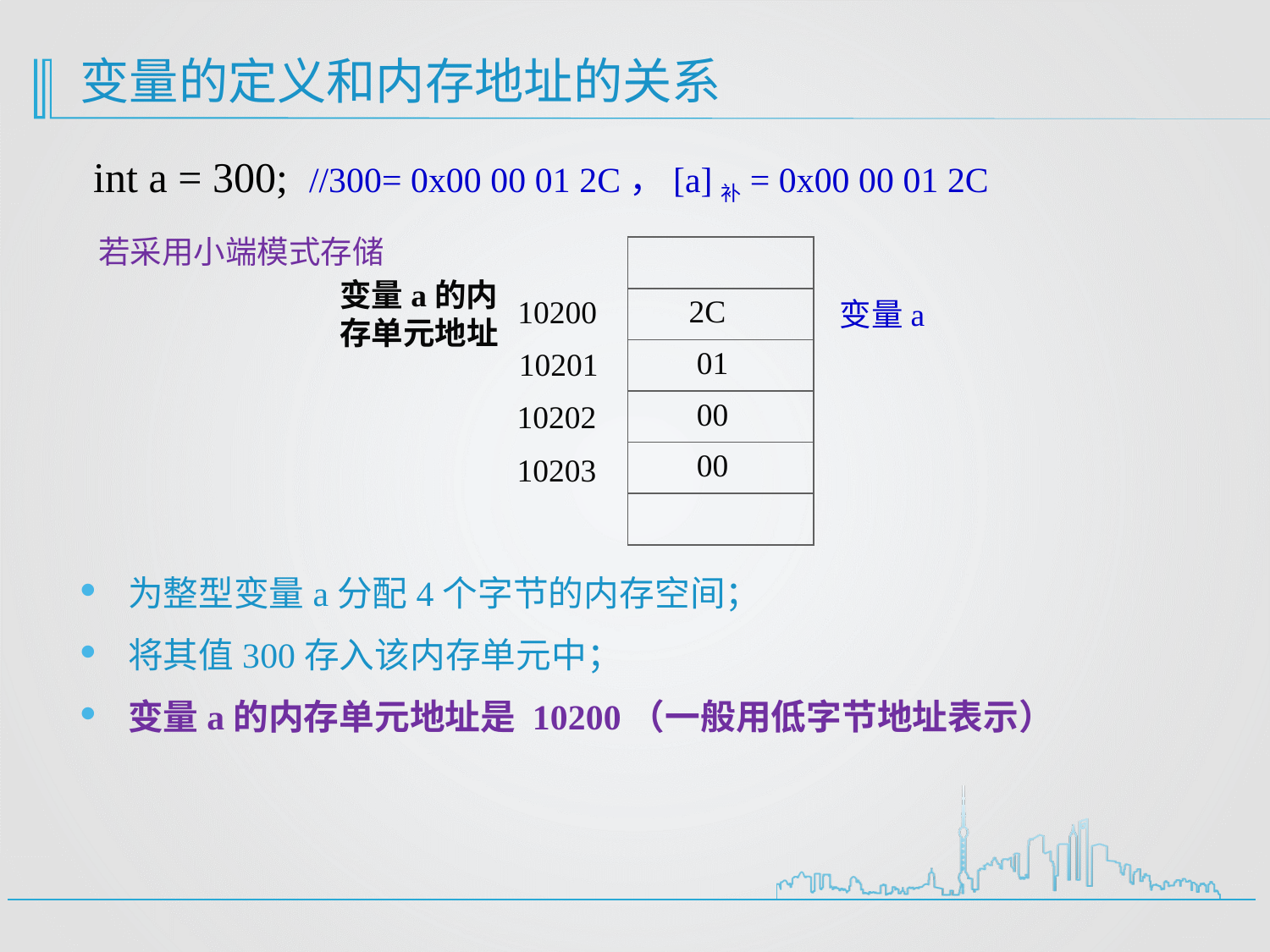

# 变量的定义和内存地址的关系
int a = 300;  //300= 0x00 00 01 2C，[a]补= 0x00 00 01 2C
若采用小端模式存储
|  |
| --- |
| 2C |
| 01 |
| 00 |
| 00 |
|  |
变量a的内存单元地址
10200
变量a
10201
10202
10203
为整型变量a分配4个字节的内存空间；
将其值300存入该内存单元中；
变量a的内存单元地址是 10200（一般用低字节地址表示）